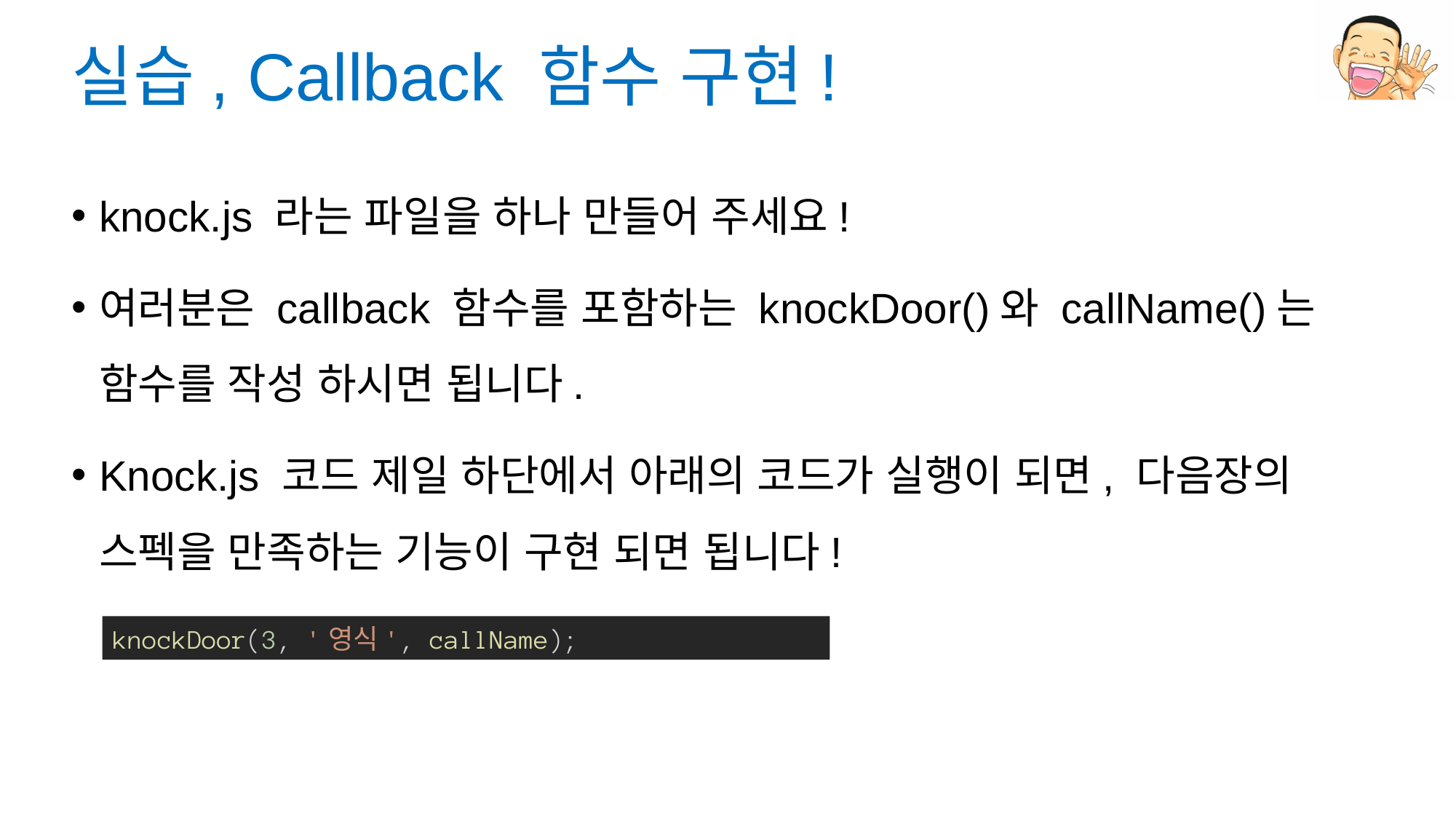

# 실습, Callback 함수 구현!
knock.js 라는 파일을 하나 만들어 주세요!
여러분은 callback 함수를 포함하는 knockDoor()와 callName()는 함수를 작성 하시면 됩니다.
Knock.js 코드 제일 하단에서 아래의 코드가 실행이 되면, 다음장의 스펙을 만족하는 기능이 구현 되면 됩니다!
knockDoor(3, '영식', callName);